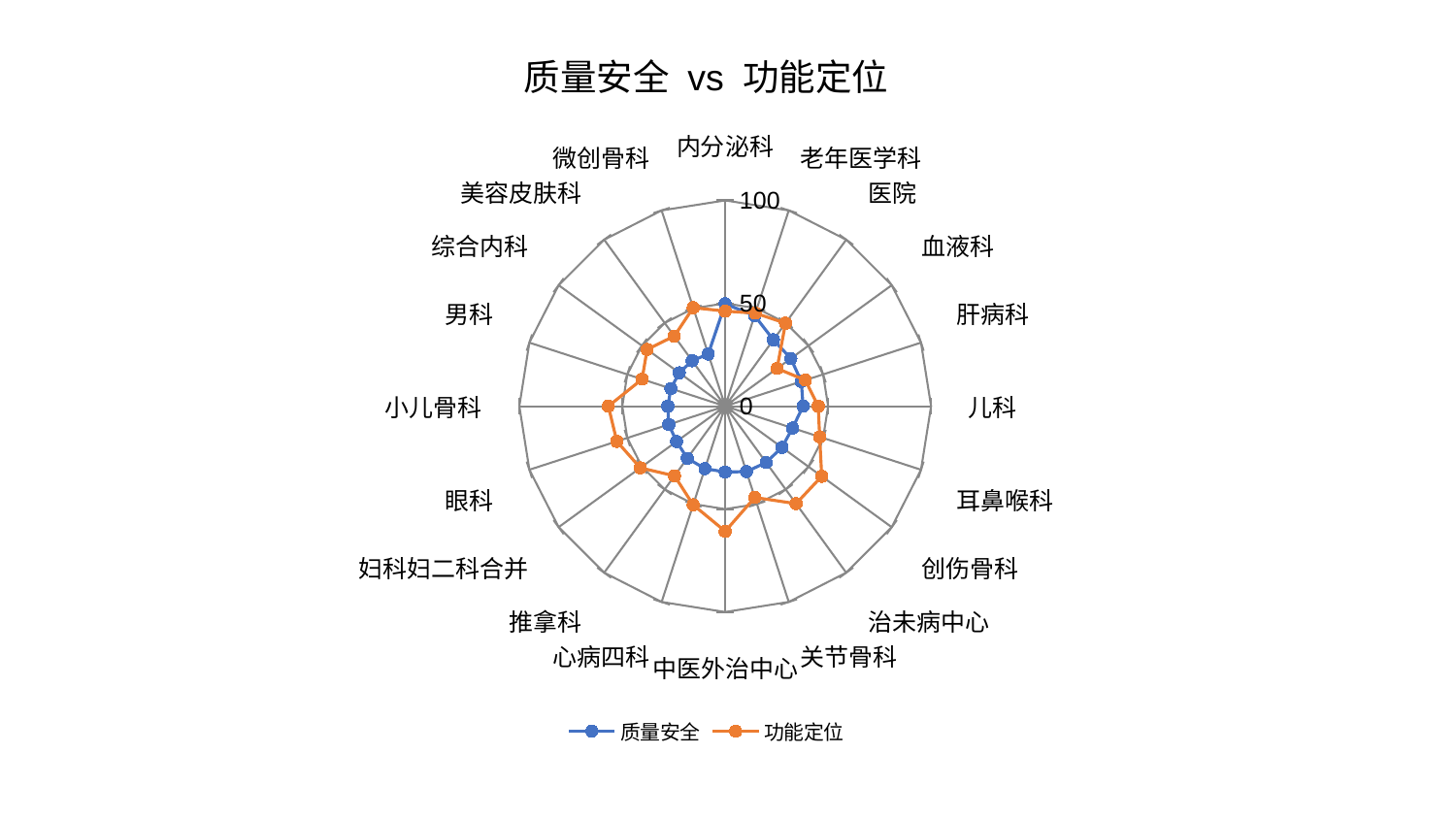

### Chart: 质量安全 vs 功能定位

| Category | 质量安全 | 功能定位 |
|---|---|---|
| 内分泌科 | 49.72041716273863 | 46.19524134724277 |
| 老年医学科 | 46.25811438047194 | 47.5143549549704 |
| 医院 | 39.85199954594994 | 49.85979379943576 |
| 血液科 | 39.4473834037763 | 31.169359686330374 |
| 肝病科 | 38.88668829670473 | 40.94879486582472 |
| 儿科 | 37.83761025009092 | 45.20266853900979 |
| 耳鼻喉科 | 34.407780911228 | 48.25219349273304 |
| 创伤骨科 | 34.09574102432743 | 57.974990170145574 |
| 治未病中心 | 33.83106580109044 | 58.56520814836335 |
| 关节骨科 | 33.45390866332135 | 46.64278022842787 |
| 中医外治中心 | 32.005092831329705 | 60.78081138442299 |
| 心病四科 | 31.879347633566244 | 50.3890314627235 |
| 推拿科 | 31.318031828364877 | 41.86143953191208 |
| 妇科妇二科合并 | 29.200351012505593 | 50.9919962780837 |
| 眼科 | 28.842496210808825 | 55.341842984123346 |
| 小儿骨科 | 27.882708806858897 | 56.75638212962482 |
| 男科 | 27.728872812981507 | 42.45463257980177 |
| 综合内科 | 27.607800597418343 | 46.89504859315117 |
| 美容皮肤科 | 27.29776907779812 | 42.09777727926671 |
| 微创骨科 | 26.665360527104376 | 50.33077367755977 |
6